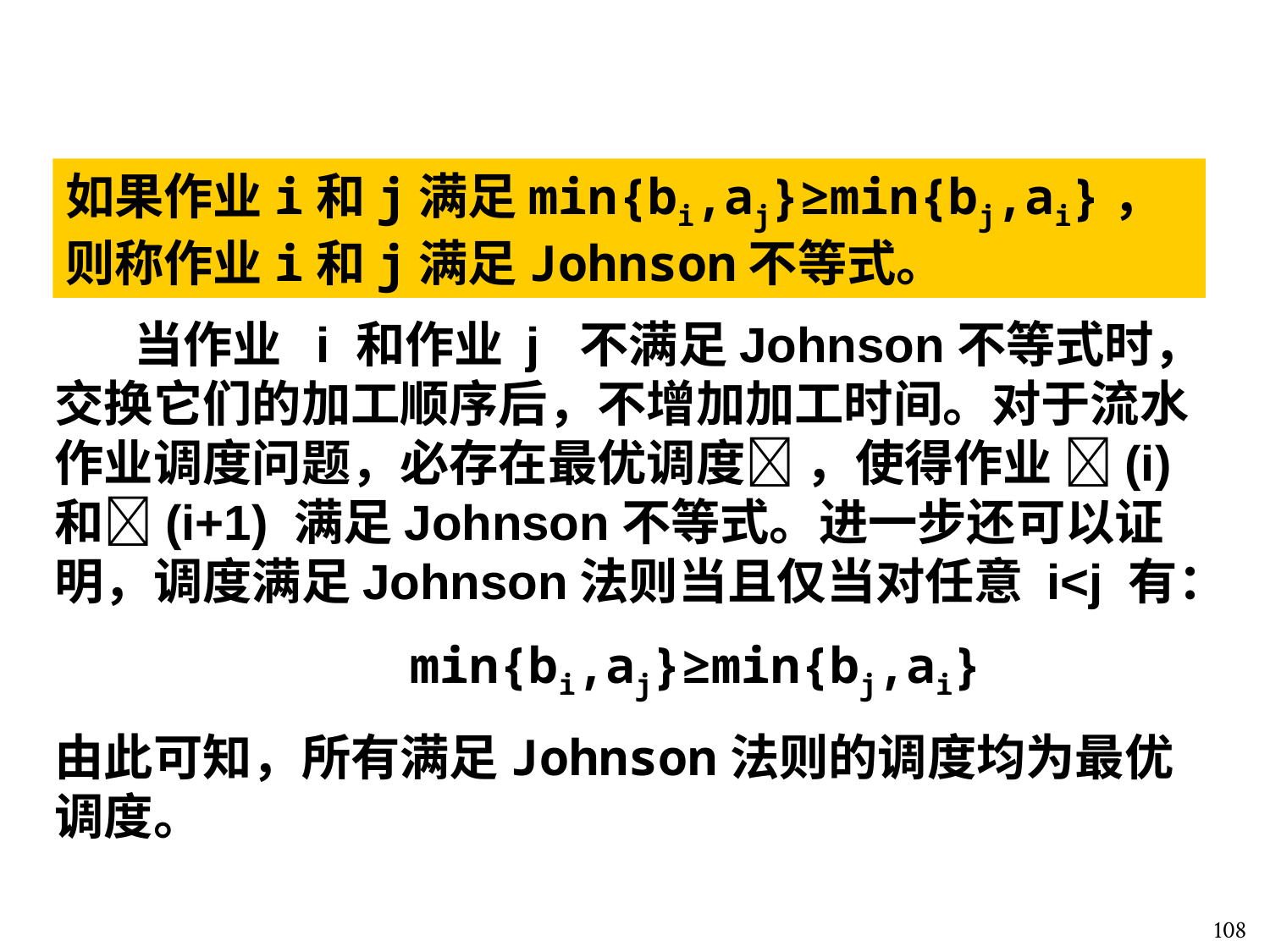

如果作业i和j满足min{bi,aj}≥min{bj,ai}，则称作业i和j满足Johnson不等式。
      当作业  i 和作业 j  不满足Johnson不等式时，交换它们的加工顺序后，不增加加工时间。对于流水作业调度问题，必存在最优调度σ ，使得作业 σ(i) 和σ(i+1) 满足Johnson不等式。进一步还可以证明，调度满足Johnson法则当且仅当对任意 i<j 有：
            min{bi,aj}≥min{bj,ai}
由此可知，所有满足Johnson法则的调度均为最优调度。
108